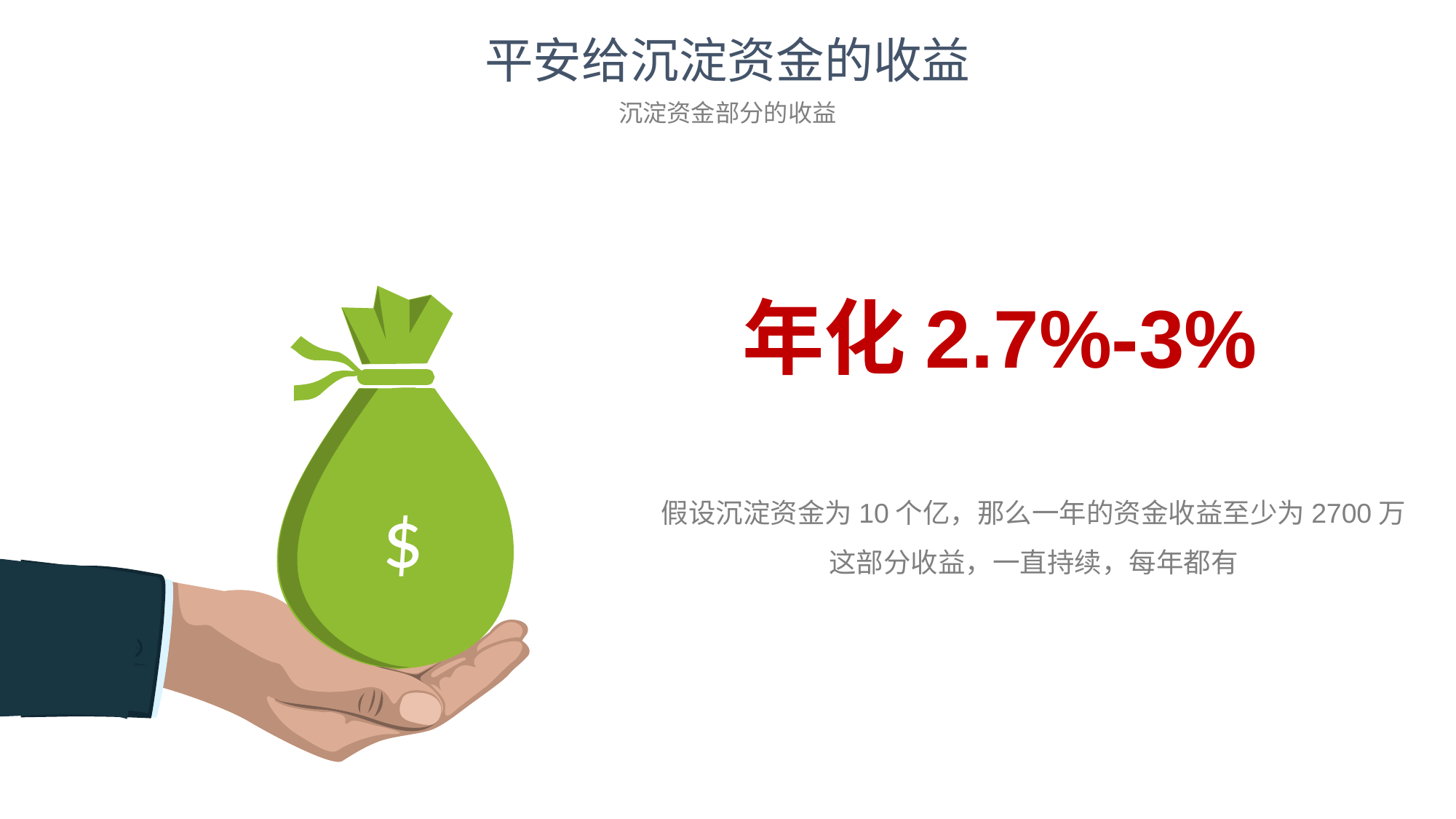

平安给沉淀资金的收益
沉淀资金部分的收益
年化2.7%-3%

$

假设沉淀资金为10个亿，那么一年的资金收益至少为2700万
这部分收益，一直持续，每年都有